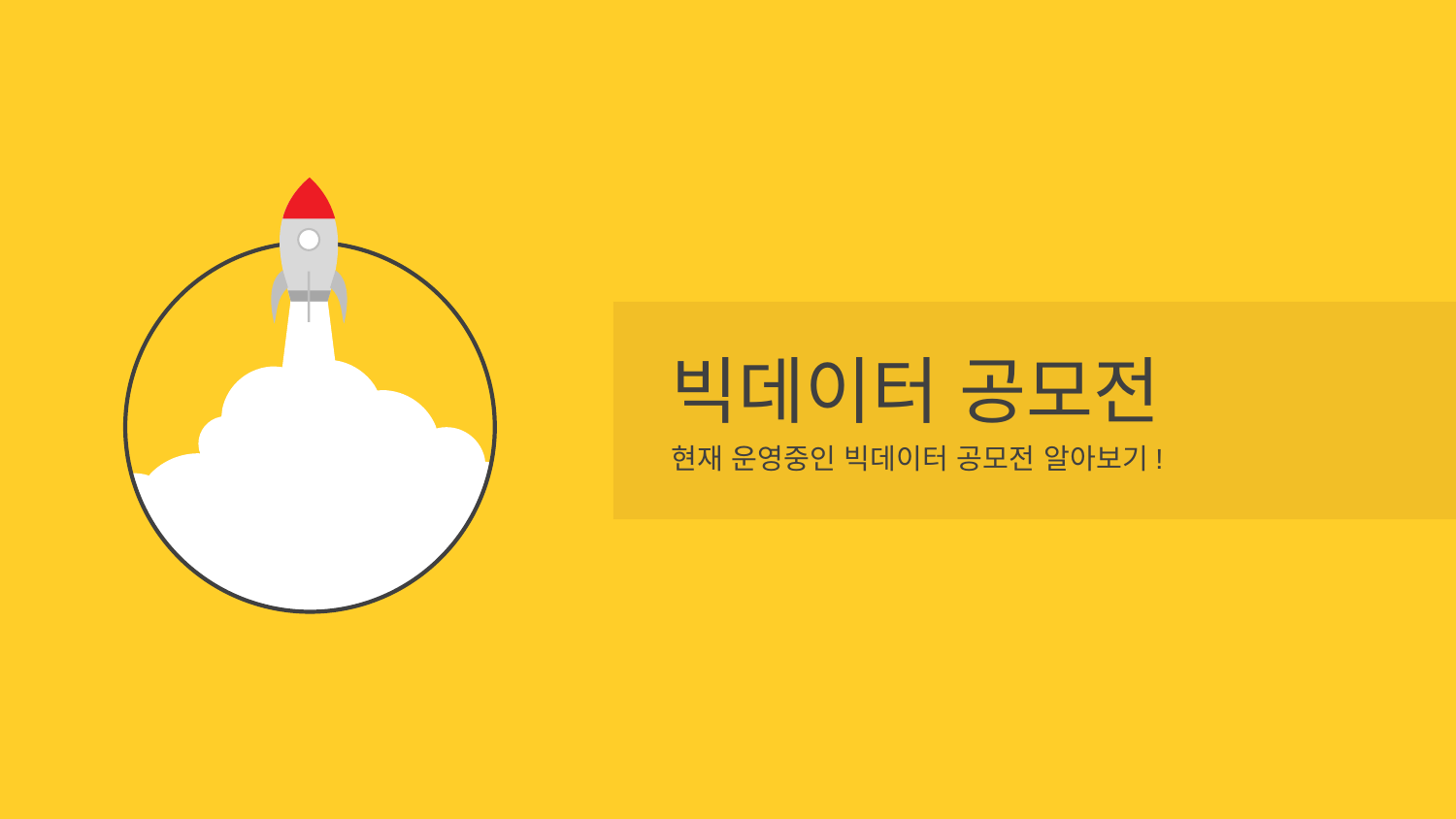

빅데이터 공모전
현재 운영중인 빅데이터 공모전 알아보기!